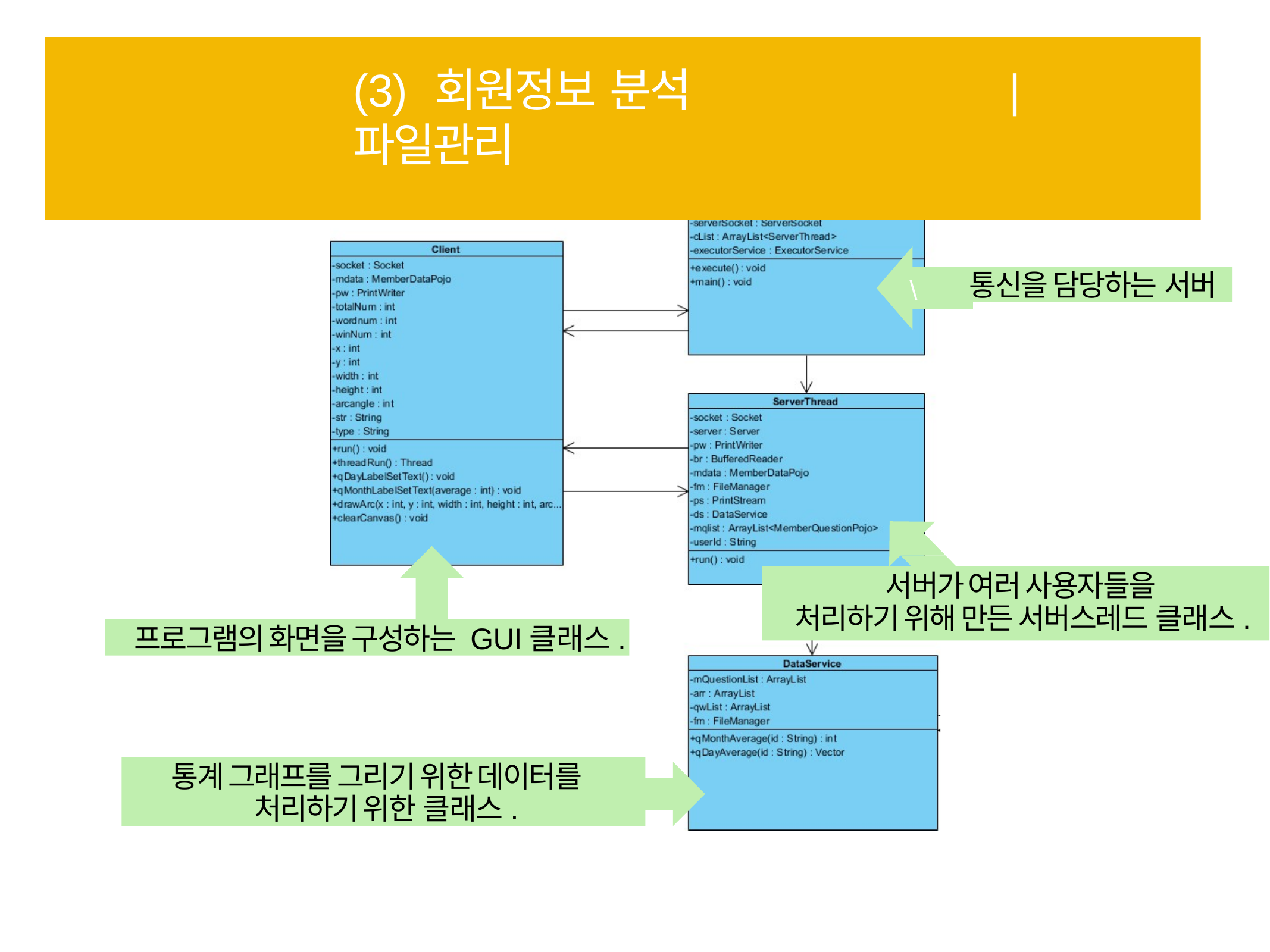

# (3) 회원정보 분석	| 파일관리

통신을 담당하는 서버
\

서버가 여러 사용자들을  처리하기 위해 만든 서버스레드 클래스.

프로그램의 화면을 구성하는 GUI클래스.
통계 그래프를 그리기 위한 데이터를  처리하기 위한 클래스.